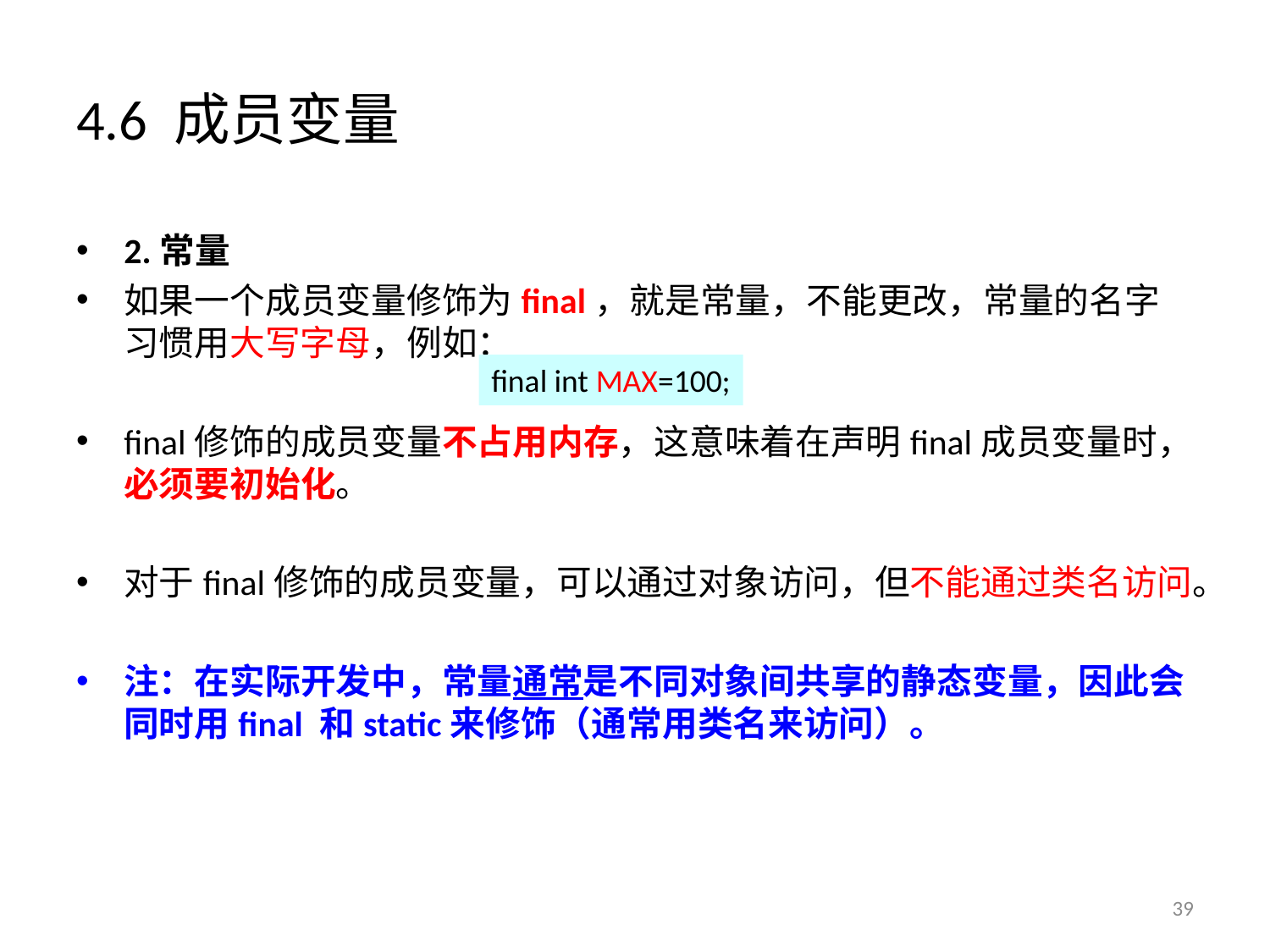

# 4.6 成员变量
2.常量
如果一个成员变量修饰为final，就是常量，不能更改，常量的名字习惯用大写字母，例如：

final修饰的成员变量不占用内存，这意味着在声明final成员变量时，必须要初始化。

对于final修饰的成员变量，可以通过对象访问，但不能通过类名访问。

注：在实际开发中，常量通常是不同对象间共享的静态变量，因此会同时用final 和static来修饰（通常用类名来访问）。
final int MAX=100;
39